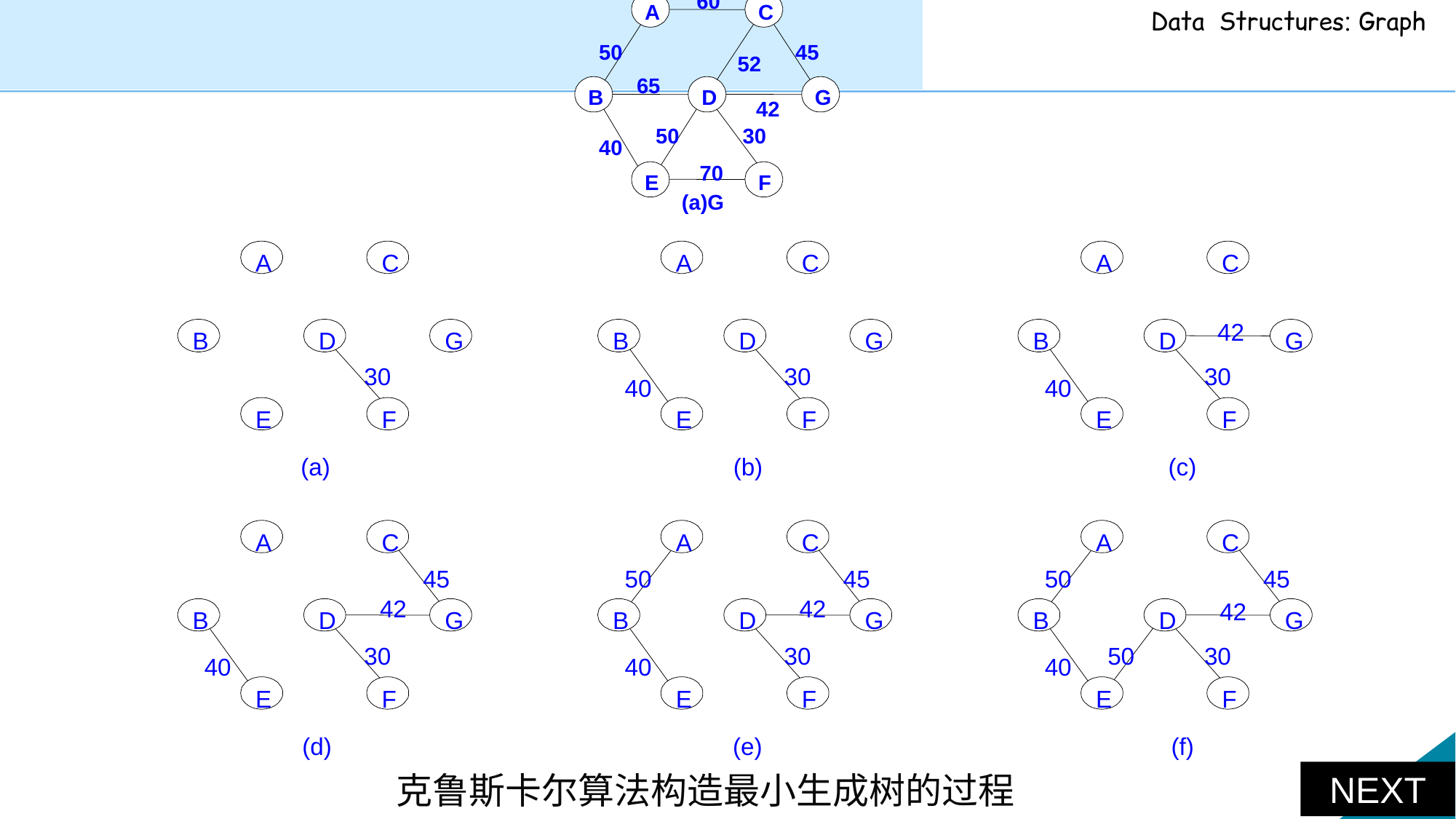

60

A
C

50
45
52
65

B
D
G

42

50
30
40
70

E
F

(a)G

A
C
A
C
A
C
42

B
D
G
B
D
G
B
D
G

30
30
30
40
40

E
F
E
F
E
F

(a)
(b)
(c)

A
C
A
C
A
C

45
50
45
50
45
42
42
42

B
D
G
B
D
G
B
D
G

30
30
50
30
40
40
40

E
F
E
F
E
F

(d)
(e)
(f)
NEXT
克鲁斯卡尔算法构造最小生成树的过程